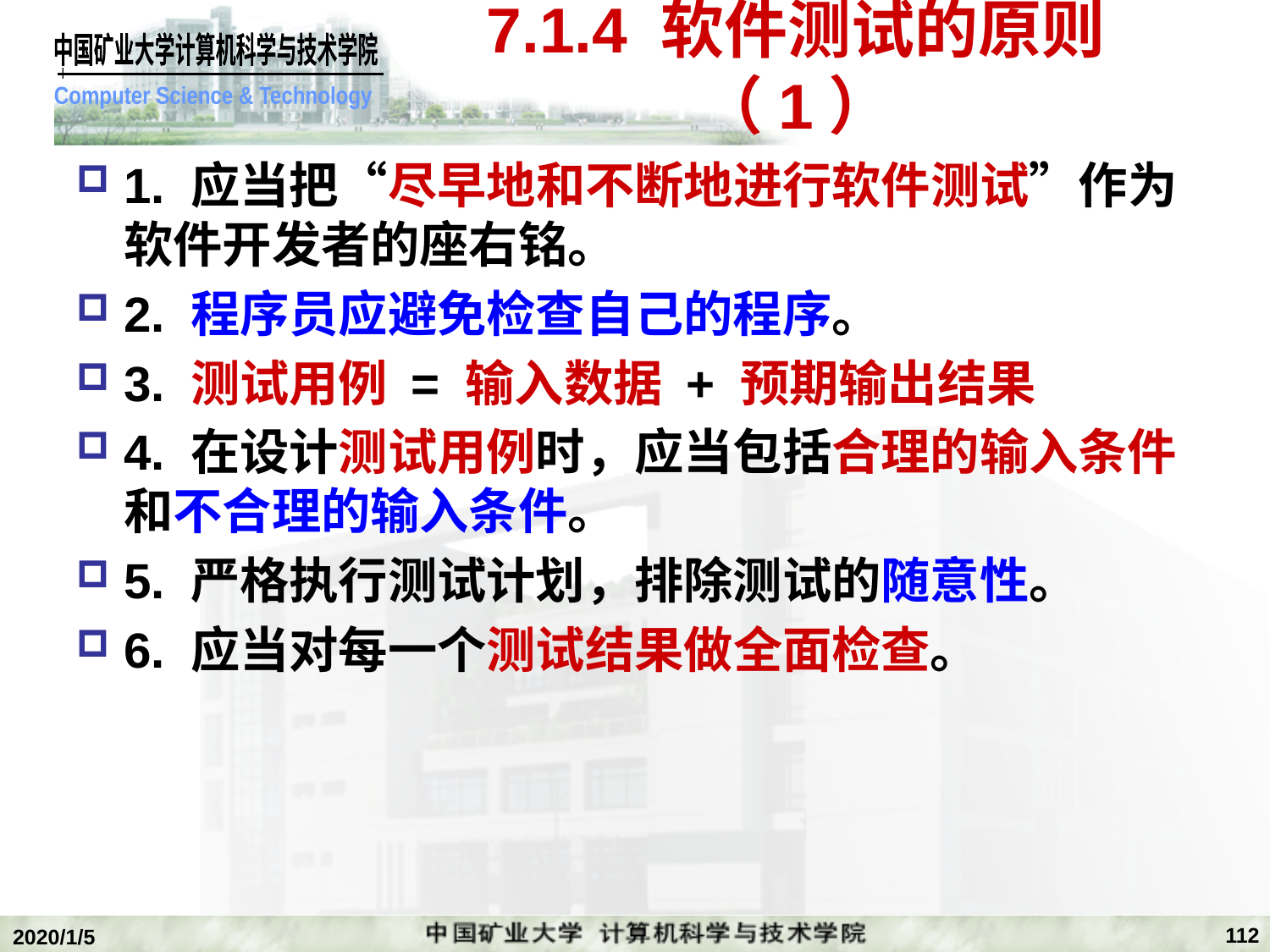

# 7.1.4 软件测试的原则（1）
1. 应当把“尽早地和不断地进行软件测试”作为软件开发者的座右铭。
2. 程序员应避免检查自己的程序。
3. 测试用例 = 输入数据 + 预期输出结果
4. 在设计测试用例时，应当包括合理的输入条件和不合理的输入条件。
5. 严格执行测试计划，排除测试的随意性。
6. 应当对每一个测试结果做全面检查。
112
2020/1/5